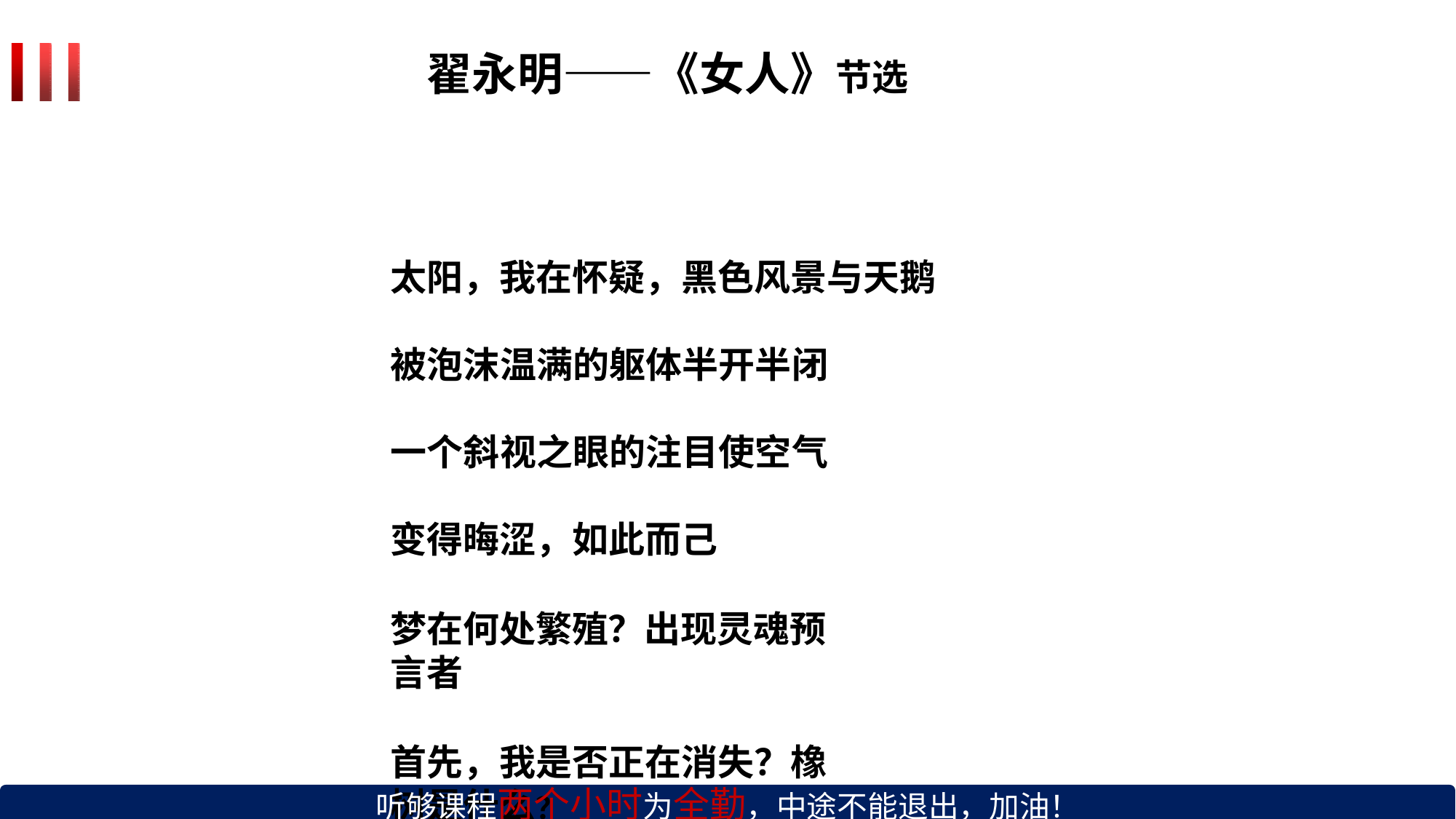

# 翟永明——《女人》节选
太阳，我在怀疑，黑色风景与天鹅
被泡沫温满的躯体半开半闭 一个斜视之眼的注目使空气 变得晦涩，如此而己

梦在何处繁殖？出现灵魂预言者

首先，我是否正在消失？橡树是什么？

听够课程两个小时为全勤，中途不能退出，加油！